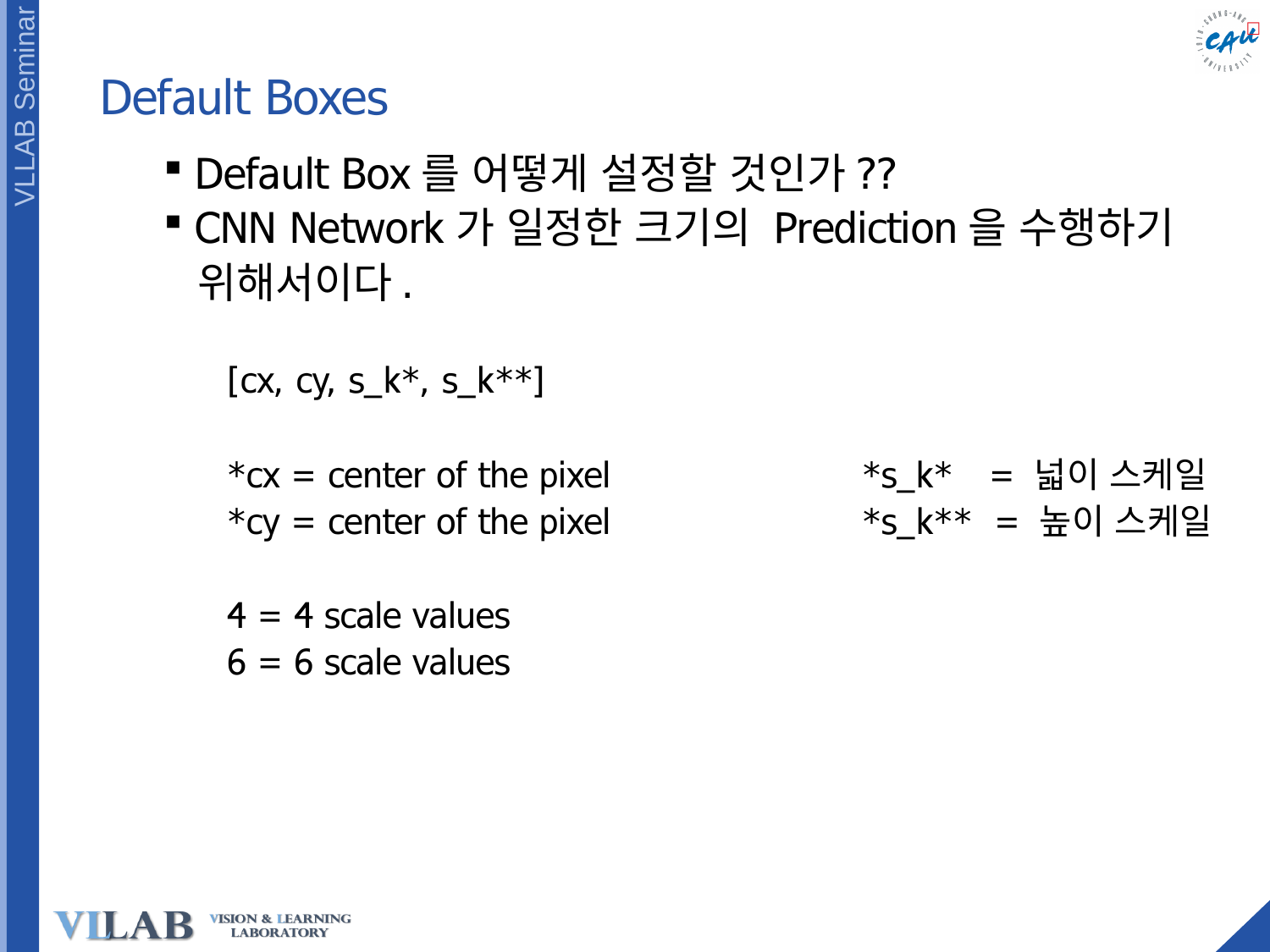

# Default Boxes
Default Box를 어떻게 설정할 것인가??
CNN Network가 일정한 크기의 Prediction을 수행하기
  위해서이다.

[cx, cy, s_k*, s_k**]

*cx = center of the pixel		*s_k* 	= 넓이 스케일
*cy = center of the pixel		*s_k**  = 높이 스케일

4 = 4 scale values
6 = 6 scale values